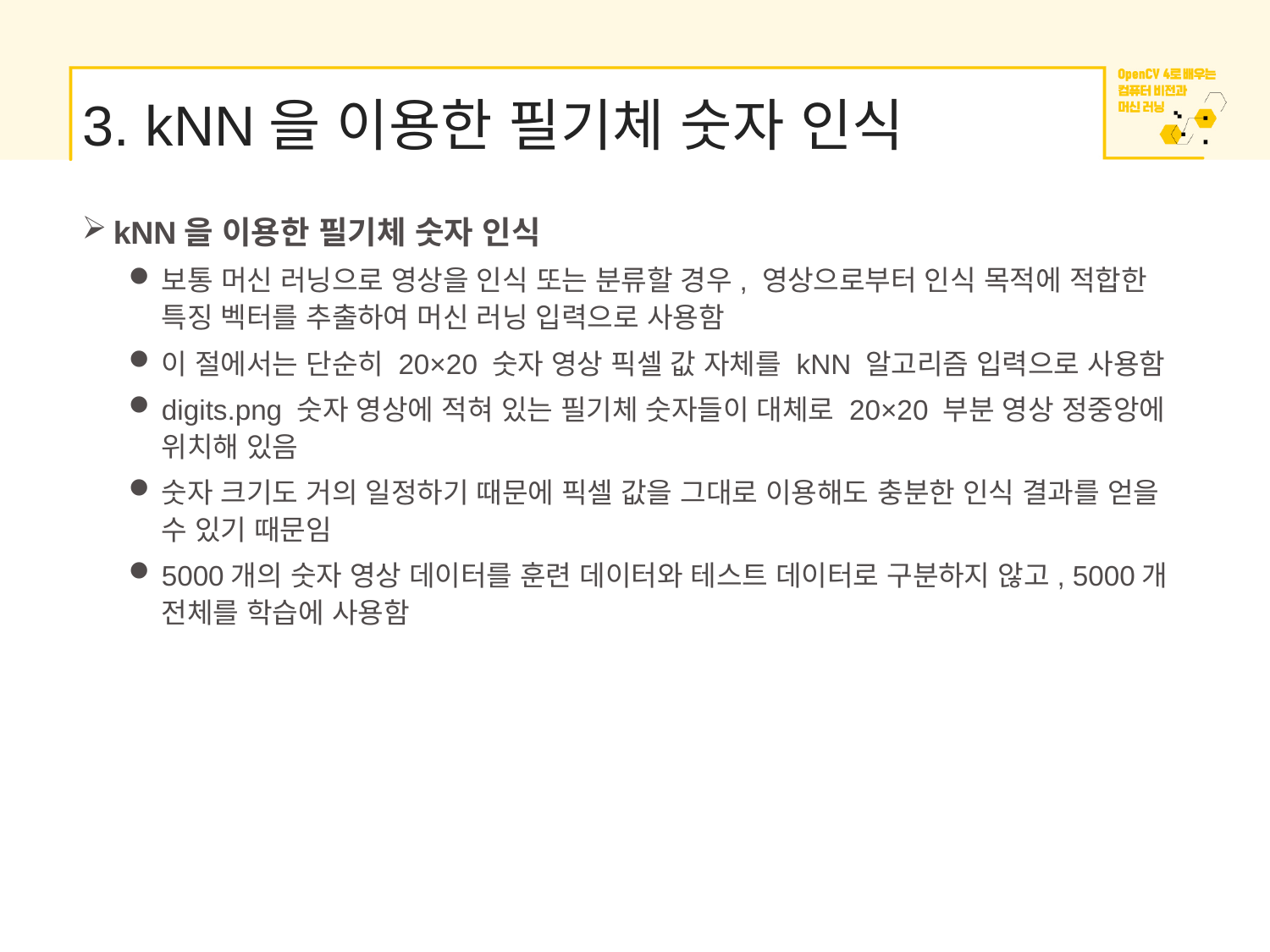

# 3. kNN을 이용한 필기체 숫자 인식
kNN을 이용한 필기체 숫자 인식
보통 머신 러닝으로 영상을 인식 또는 분류할 경우, 영상으로부터 인식 목적에 적합한 특징 벡터를 추출하여 머신 러닝 입력으로 사용함
이 절에서는 단순히 20×20 숫자 영상 픽셀 값 자체를 kNN 알고리즘 입력으로 사용함
digits.png 숫자 영상에 적혀 있는 필기체 숫자들이 대체로 20×20 부분 영상 정중앙에 위치해 있음
숫자 크기도 거의 일정하기 때문에 픽셀 값을 그대로 이용해도 충분한 인식 결과를 얻을 수 있기 때문임
5000개의 숫자 영상 데이터를 훈련 데이터와 테스트 데이터로 구분하지 않고, 5000개 전체를 학습에 사용함